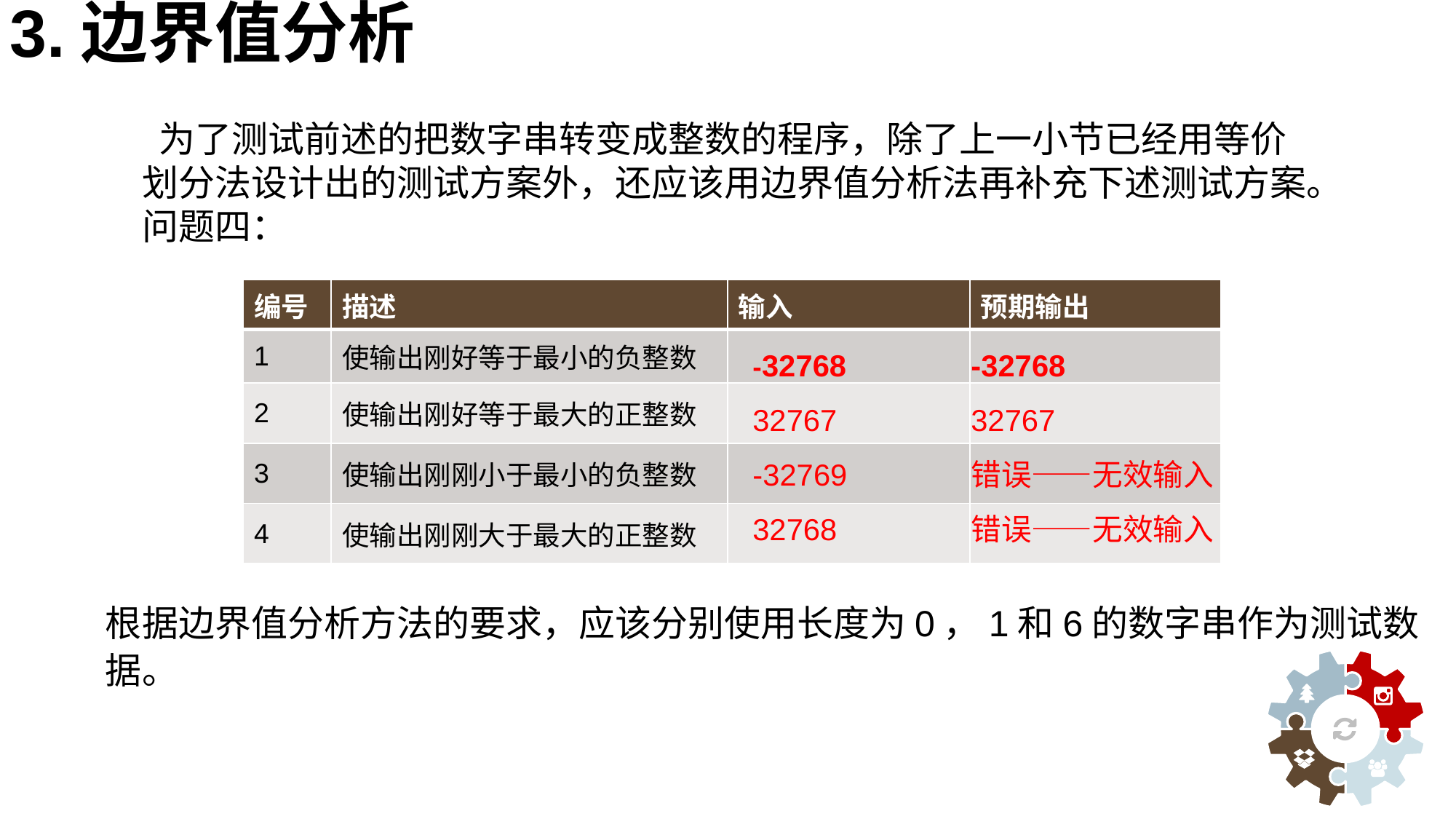

3.边界值分析
 为了测试前述的把数字串转变成整数的程序，除了上一小节已经用等价划分法设计出的测试方案外，还应该用边界值分析法再补充下述测试方案。
问题四：
| 编号 | 描述 | 输入 | 预期输出 |
| --- | --- | --- | --- |
| 1 | 使输出刚好等于最小的负整数 |  |  |
| 2 | 使输出刚好等于最大的正整数 |  |  |
| 3 | 使输出刚刚小于最小的负整数 |  |  |
| 4 | 使输出刚刚大于最大的正整数 |  |  |
-32768		-32768
32767		32767
-32769		错误——无效输入
32768 		错误——无效输入
根据边界值分析方法的要求，应该分别使用长度为0，1和6的数字串作为测试数据。